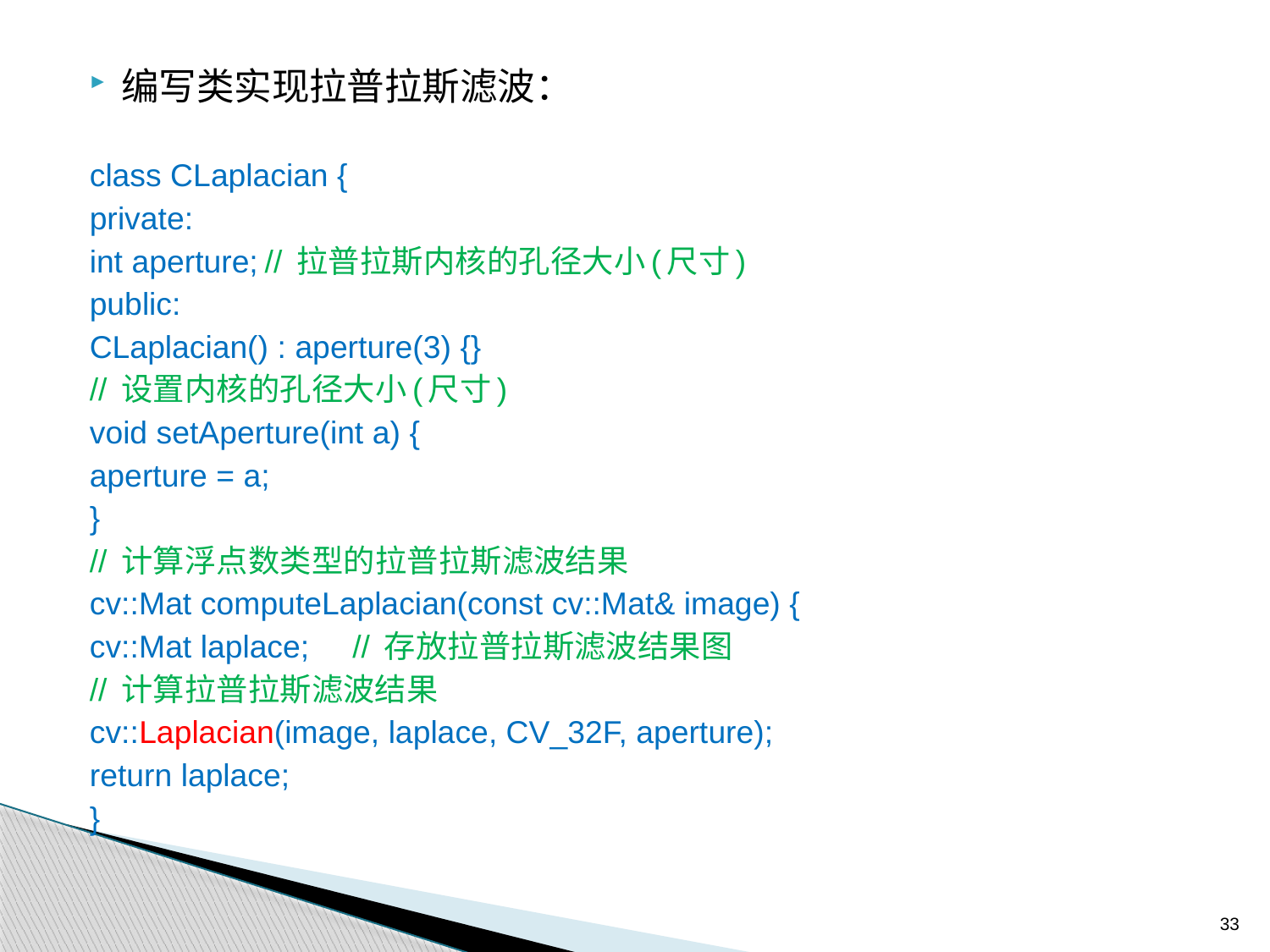

编写类实现拉普拉斯滤波：

class CLaplacian {
private:
	int aperture;		// 拉普拉斯内核的孔径大小(尺寸)
public:
	CLaplacian() : aperture(3) {}
	// 设置内核的孔径大小(尺寸)
	void setAperture(int a) {
		aperture = a;
	}
	// 计算浮点数类型的拉普拉斯滤波结果
	cv::Mat computeLaplacian(const cv::Mat& image) {
		cv::Mat laplace;	// 存放拉普拉斯滤波结果图
		// 计算拉普拉斯滤波结果
		cv::Laplacian(image, laplace, CV_32F, aperture);
		return laplace;
	}
33